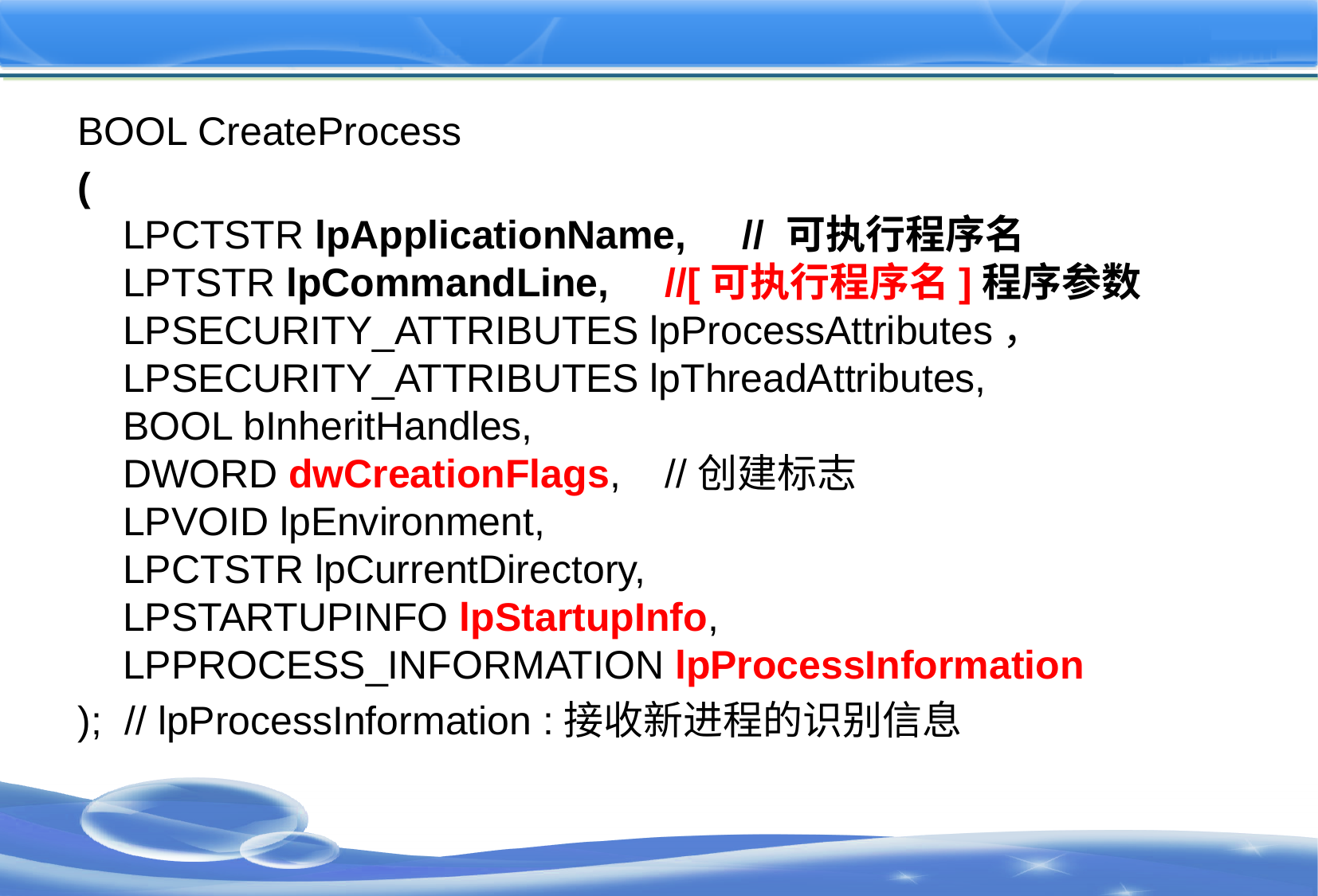

#
BOOL CreateProcess
(
LPCTSTR lpApplicationName,     // 可执行程序名
LPTSTR lpCommandLine,     //[可执行程序名]程序参数
LPSECURITY_ATTRIBUTES lpProcessAttributes，
LPSECURITY_ATTRIBUTES lpThreadAttributes,
BOOL bInheritHandles,
DWORD dwCreationFlags,    //创建标志
LPVOID lpEnvironment,
LPCTSTR lpCurrentDirectory,
LPSTARTUPINFO lpStartupInfo, LPPROCESS_INFORMATION lpProcessInformation
);  // lpProcessInformation :接收新进程的识别信息